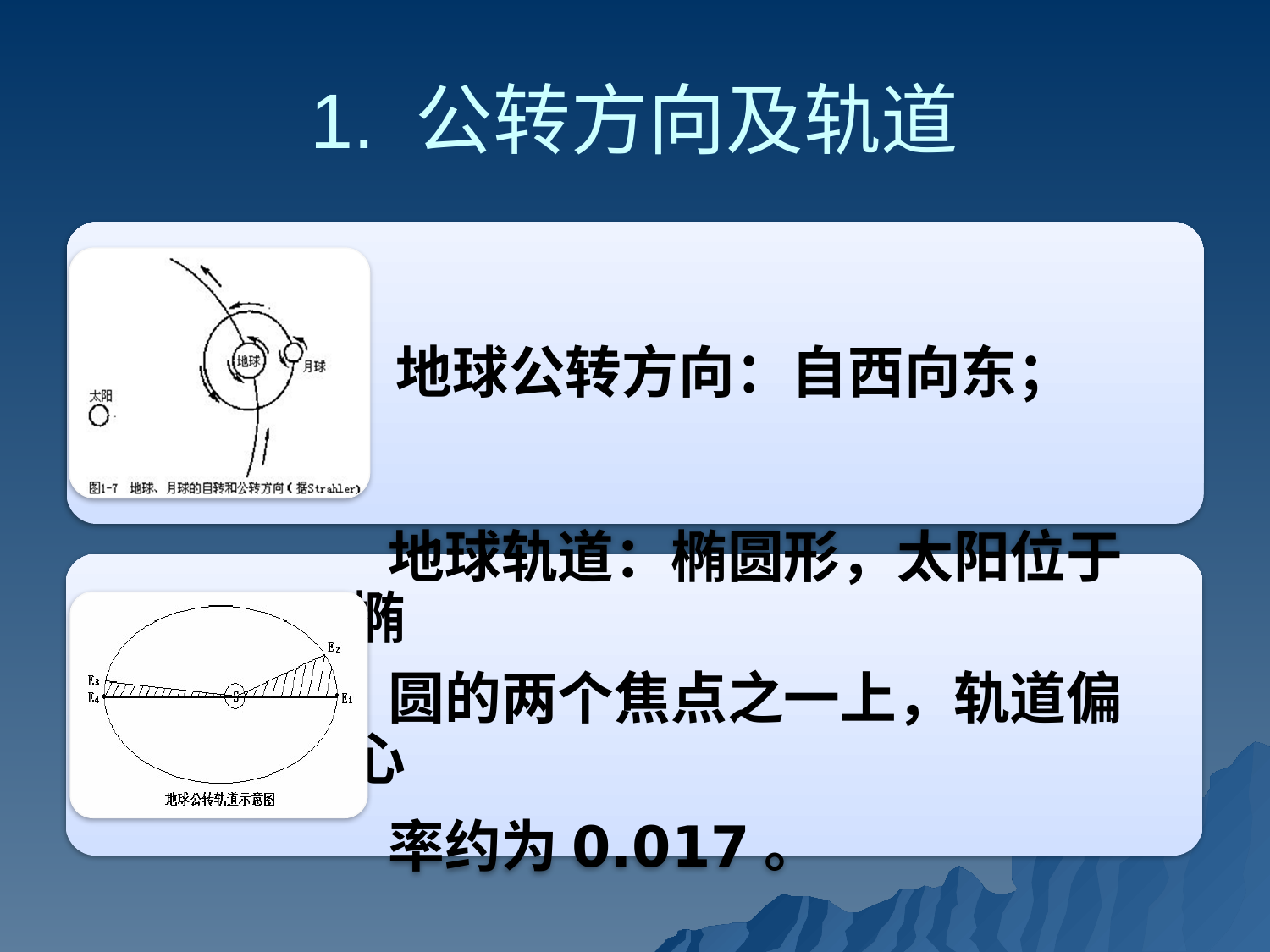

# 1. 公转方向及轨道
  地球公转方向：自西向东；
  地球轨道：椭圆形，太阳位于椭
  圆的两个焦点之一上，轨道偏心
  率约为0.017。